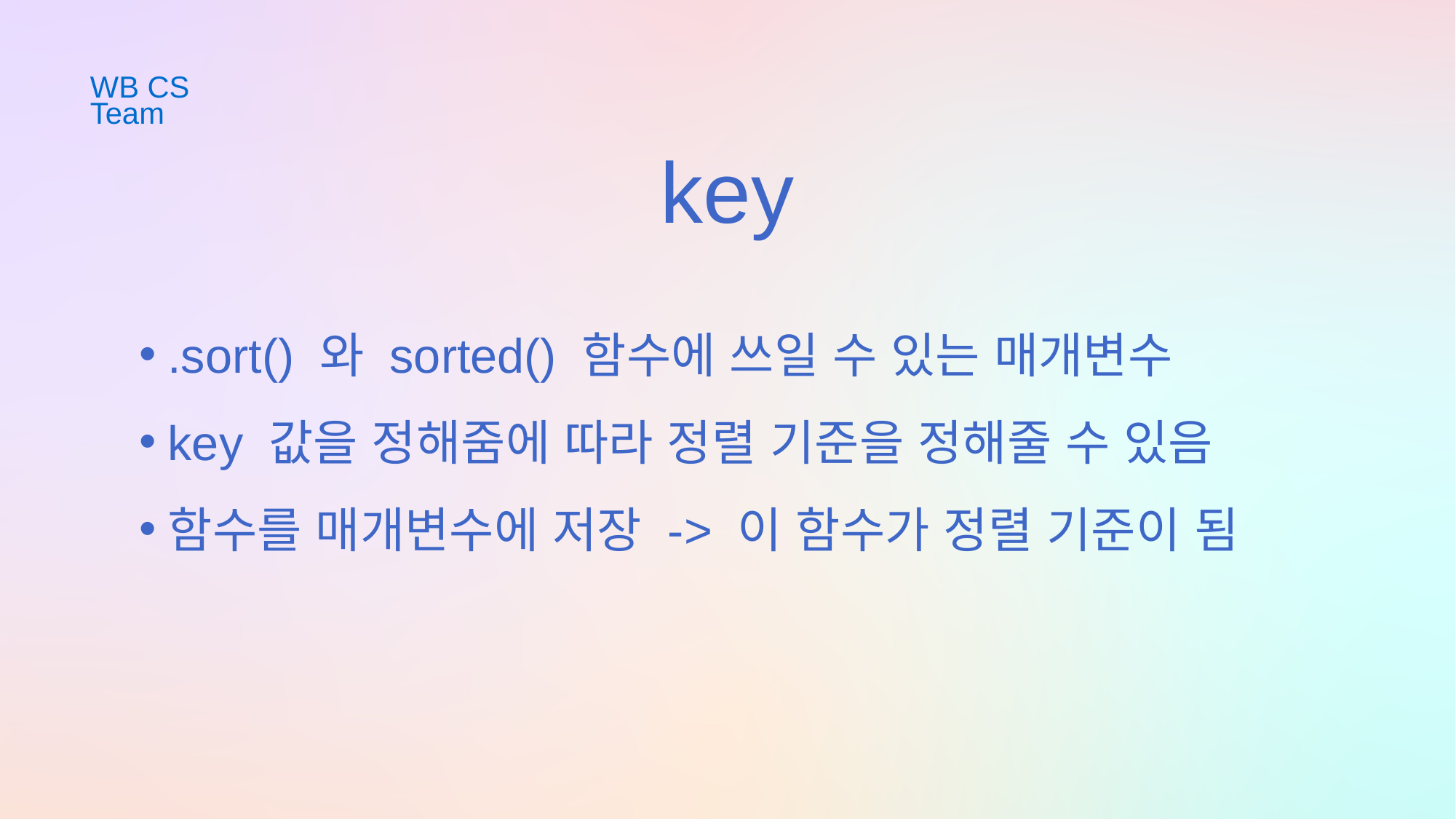

WB CS Team
key
.sort() 와 sorted() 함수에 쓰일 수 있는 매개변수
key 값을 정해줌에 따라 정렬 기준을 정해줄 수 있음
함수를 매개변수에 저장 -> 이 함수가 정렬 기준이 됨